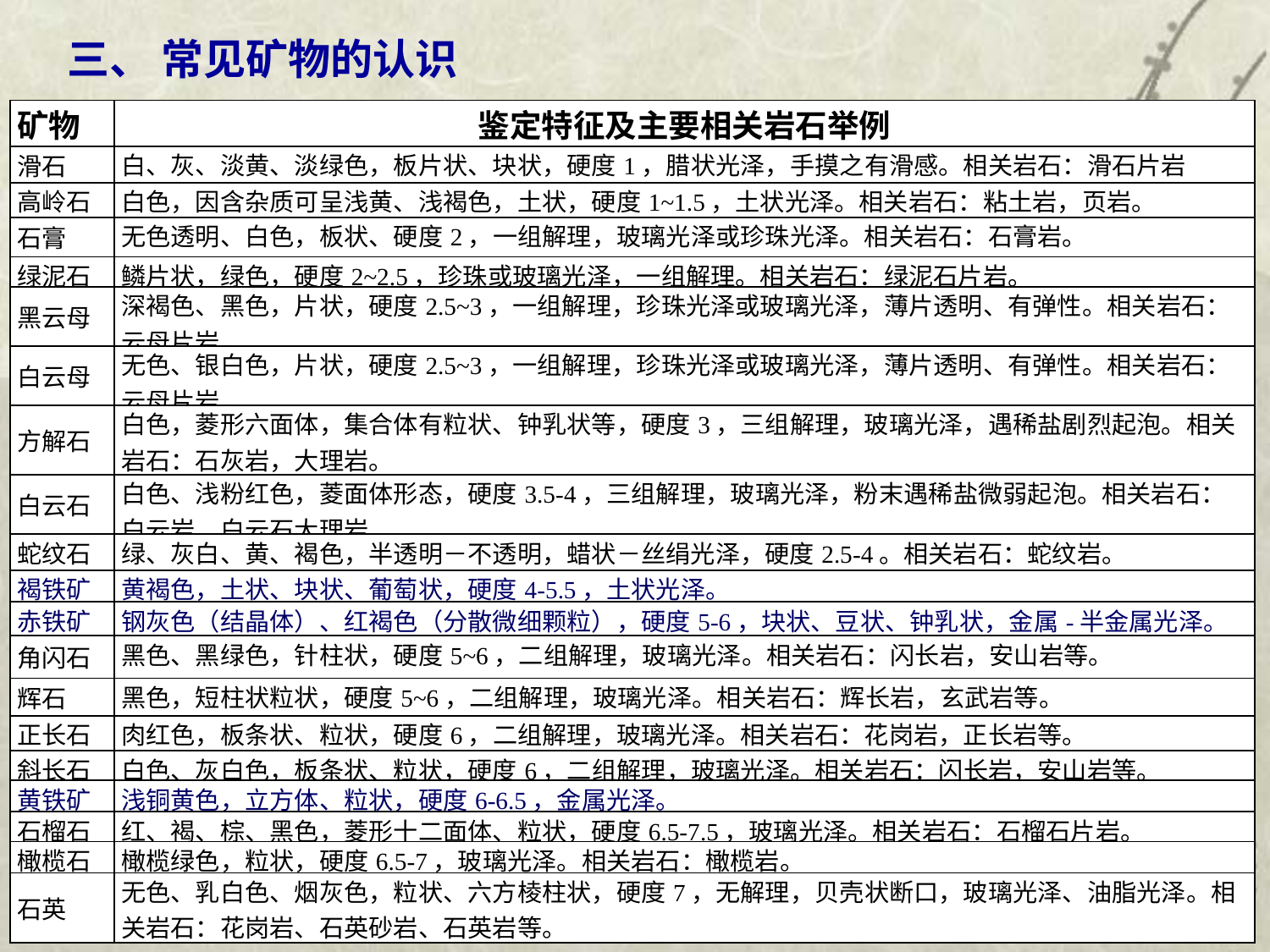

三、 常见矿物的认识
| 矿物 | 鉴定特征及主要相关岩石举例 |
| --- | --- |
| 滑石 | 白、灰、淡黄、淡绿色，板片状、块状，硬度1，腊状光泽，手摸之有滑感。相关岩石：滑石片岩 |
| 高岭石 | 白色，因含杂质可呈浅黄、浅褐色，土状，硬度1~1.5，土状光泽。相关岩石：粘土岩，页岩。 |
| 石膏 | 无色透明、白色，板状、硬度2，一组解理，玻璃光泽或珍珠光泽。相关岩石：石膏岩。 |
| 绿泥石 | 鳞片状，绿色，硬度2~2.5，珍珠或玻璃光泽，一组解理。相关岩石：绿泥石片岩。 |
| 黑云母 | 深褐色、黑色，片状，硬度2.5~3，一组解理，珍珠光泽或玻璃光泽，薄片透明、有弹性。相关岩石：云母片岩。 |
| 白云母 | 无色、银白色，片状，硬度2.5~3，一组解理，珍珠光泽或玻璃光泽，薄片透明、有弹性。相关岩石：云母片岩。 |
| 方解石 | 白色，菱形六面体，集合体有粒状、钟乳状等，硬度3，三组解理，玻璃光泽，遇稀盐剧烈起泡。相关岩石：石灰岩，大理岩。 |
| 白云石 | 白色、浅粉红色，菱面体形态，硬度3.5-4，三组解理，玻璃光泽，粉末遇稀盐微弱起泡。相关岩石：白云岩，白云石大理岩 |
| 蛇纹石 | 绿、灰白、黄、褐色，半透明－不透明，蜡状－丝绢光泽，硬度2.5-4。相关岩石：蛇纹岩。 |
| 褐铁矿 | 黄褐色，土状、块状、葡萄状，硬度4-5.5，土状光泽。 |
| 赤铁矿 | 钢灰色（结晶体）、红褐色（分散微细颗粒），硬度5-6，块状、豆状、钟乳状，金属-半金属光泽。 |
| 角闪石 | 黑色、黑绿色，针柱状，硬度5~6，二组解理，玻璃光泽。相关岩石：闪长岩，安山岩等。 |
| 辉石 | 黑色，短柱状粒状，硬度5~6，二组解理，玻璃光泽。相关岩石：辉长岩，玄武岩等。 |
| 正长石 | 肉红色，板条状、粒状，硬度6，二组解理，玻璃光泽。相关岩石：花岗岩，正长岩等。 |
| 斜长石 | 白色、灰白色，板条状、粒状，硬度6，二组解理，玻璃光泽。相关岩石：闪长岩，安山岩等。 |
| 黄铁矿 | 浅铜黄色，立方体、粒状，硬度6-6.5，金属光泽。 |
| 石榴石 | 红、褐、棕、黑色，菱形十二面体、粒状，硬度6.5-7.5，玻璃光泽。相关岩石：石榴石片岩。 |
| 橄榄石 | 橄榄绿色，粒状，硬度6.5-7，玻璃光泽。相关岩石：橄榄岩。 |
| 石英 | 无色、乳白色、烟灰色，粒状、六方棱柱状，硬度7，无解理，贝壳状断口，玻璃光泽、油脂光泽。相关岩石：花岗岩、石英砂岩、石英岩等。 |